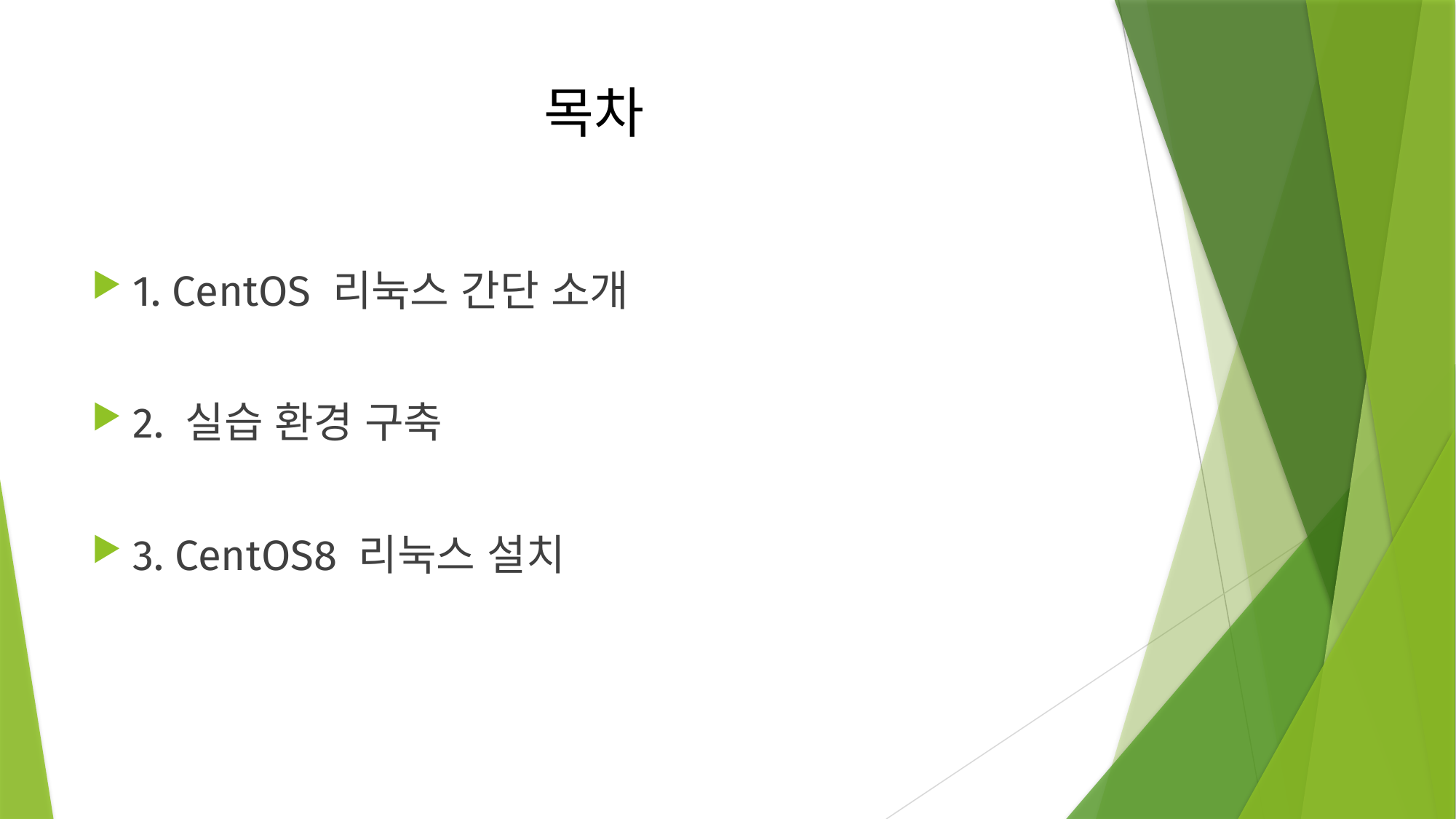

# 목차
1. CentOS 리눅스 간단 소개

2. 실습 환경 구축

3. CentOS8 리눅스 설치